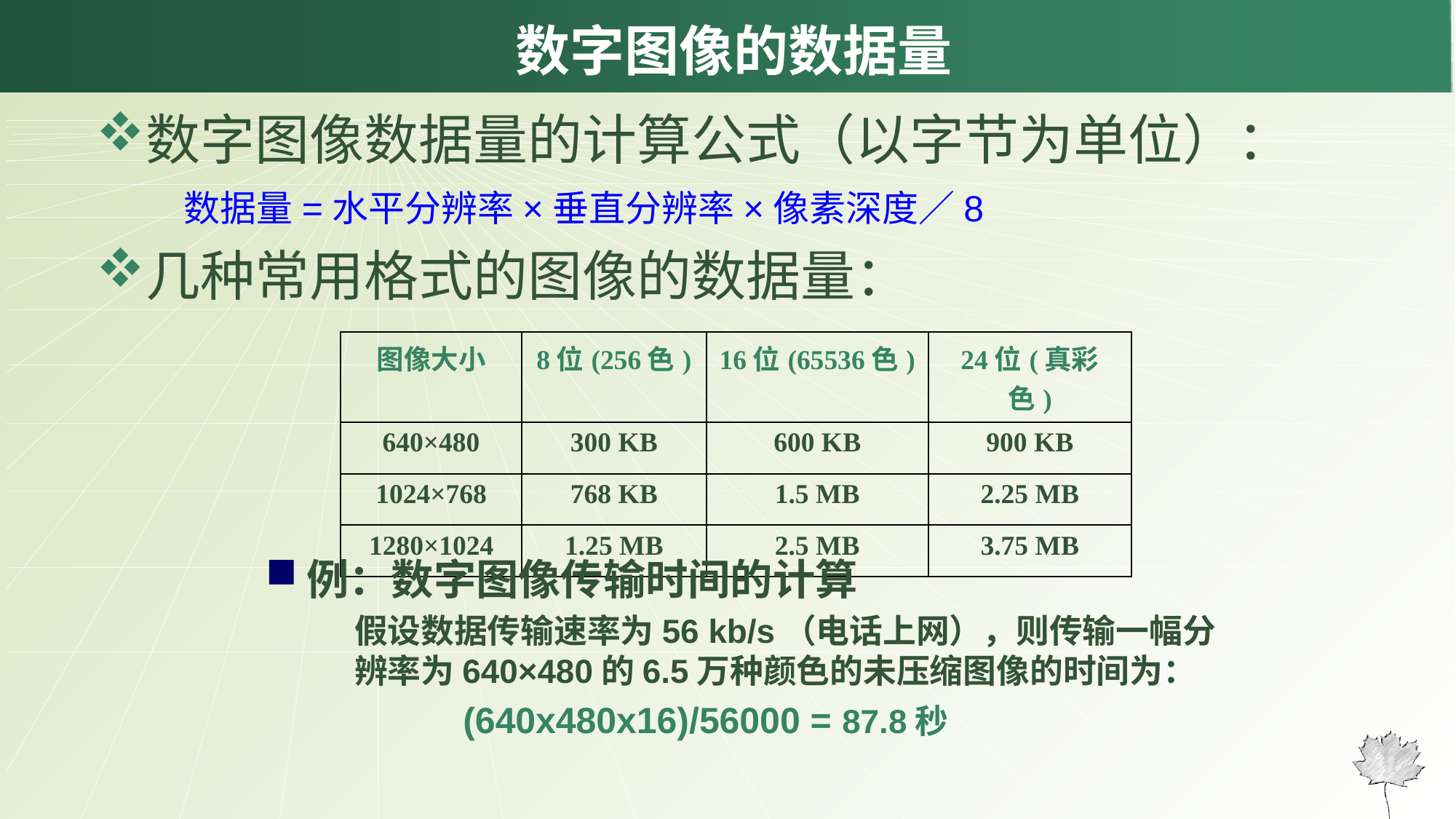

# 数字图像的数据量
数字图像数据量的计算公式（以字节为单位）：
   数据量=水平分辨率×垂直分辨率×像素深度／8
几种常用格式的图像的数据量：
| 图像大小 | 8位(256色) | 16位(65536色) | 24位(真彩色) |
| --- | --- | --- | --- |
| 640×480 | 300 KB | 600 KB | 900 KB |
| 1024×768 | 768 KB | 1.5 MB | 2.25 MB |
| 1280×1024 | 1.25 MB | 2.5 MB | 3.75 MB |
例：数字图像传输时间的计算
	假设数据传输速率为56 kb/s（电话上网），则传输一幅分辨率为640×480的6.5万种颜色的未压缩图像的时间为：
              (640x480x16)/56000 = 87.8秒